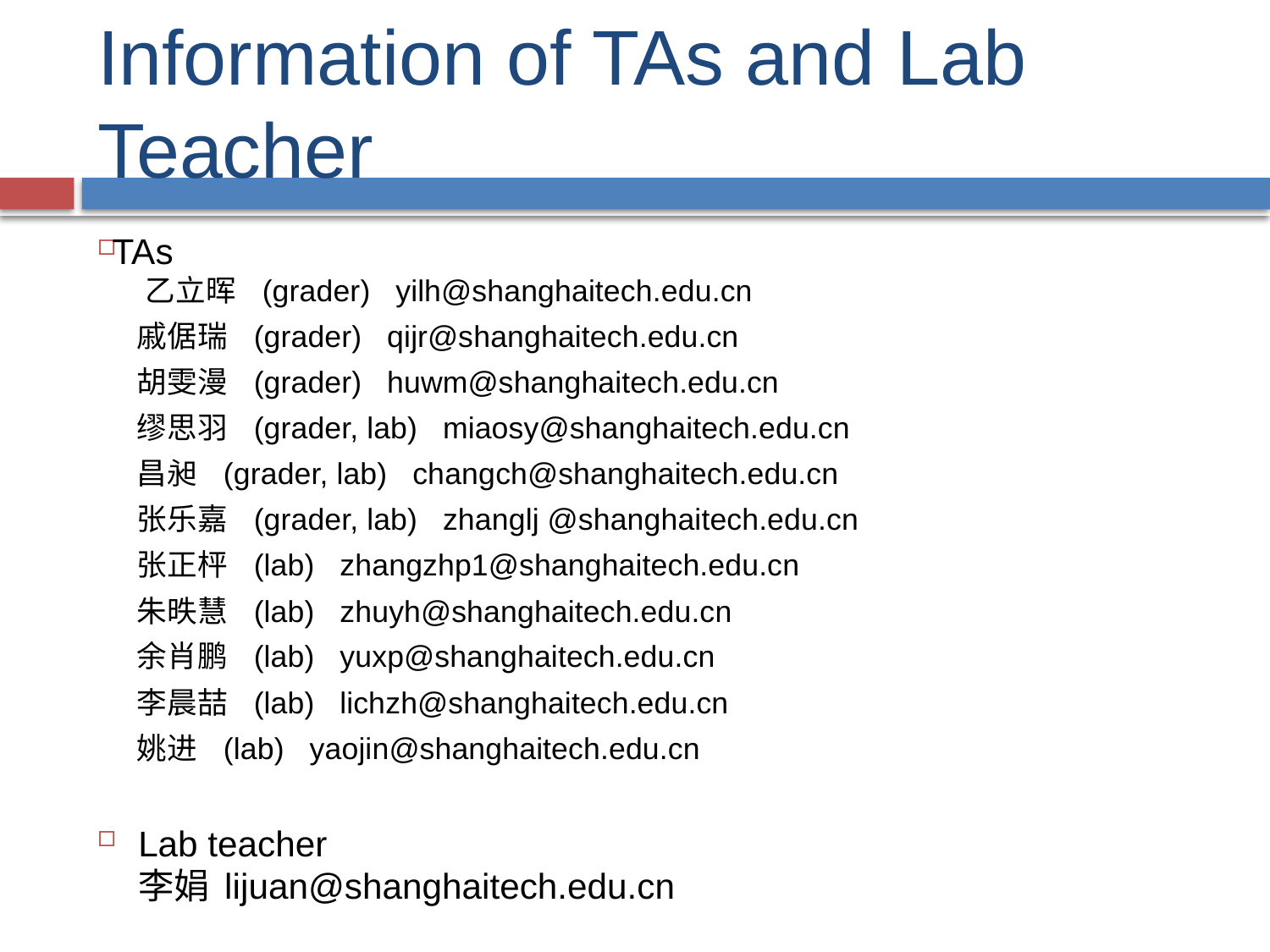

# Information of TAs and Lab Teacher
TAs
     乙立晖   (grader)   yilh@shanghaitech.edu.cn
     戚倨瑞   (grader)   qijr@shanghaitech.edu.cn
     胡雯漫   (grader)   huwm@shanghaitech.edu.cn
     缪思羽   (grader, lab)   miaosy@shanghaitech.edu.cn
     昌昶   (grader, lab)   changch@shanghaitech.edu.cn
     张乐嘉   (grader, lab)   zhanglj @shanghaitech.edu.cn
     张正枰   (lab)   zhangzhp1@shanghaitech.edu.cn
     朱昳慧   (lab)   zhuyh@shanghaitech.edu.cn
     余肖鹏   (lab)   yuxp@shanghaitech.edu.cn
     李晨喆   (lab)   lichzh@shanghaitech.edu.cn
     姚进   (lab)   yaojin@shanghaitech.edu.cn

Lab teacher
李娟 lijuan@shanghaitech.edu.cn